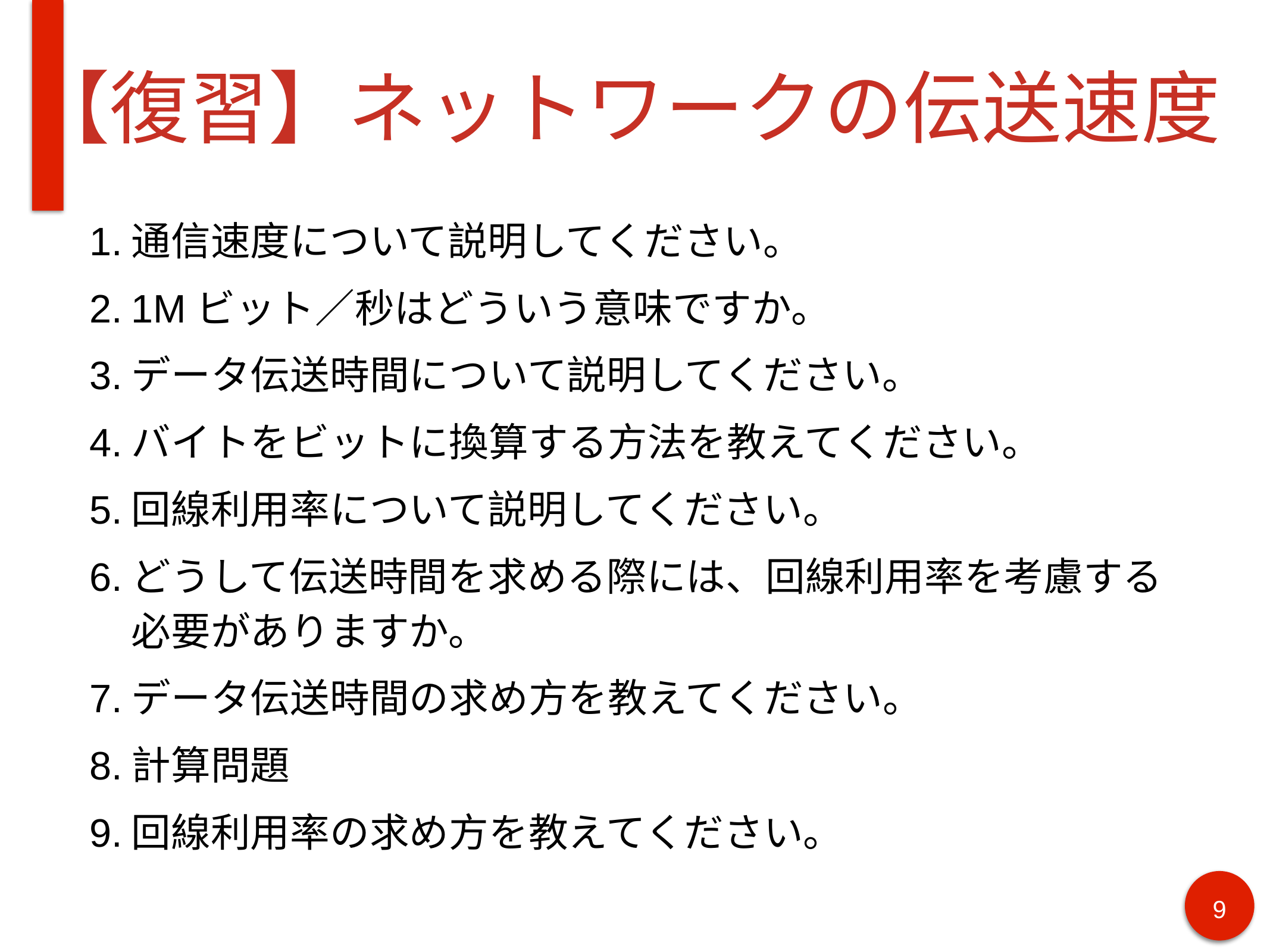

# 【復習】ネットワークの伝送速度
通信速度について説明してください。
1Mビット／秒はどういう意味ですか。
データ伝送時間について説明してください。
バイトをビットに換算する方法を教えてください。
回線利用率について説明してください。
どうして伝送時間を求める際には、回線利用率を考慮する必要がありますか。
データ伝送時間の求め方を教えてください。
計算問題
回線利用率の求め方を教えてください。
9